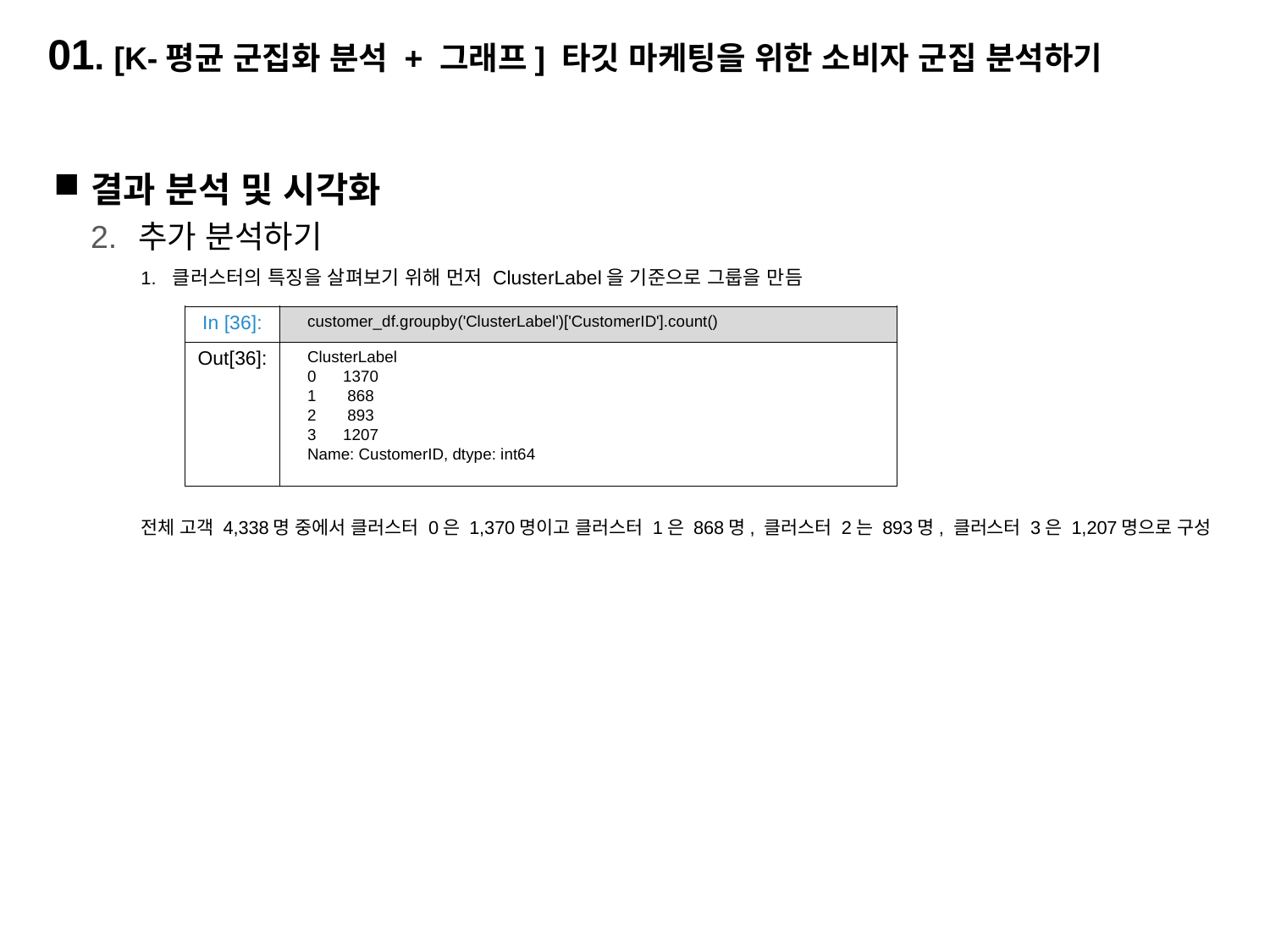

# 01. [K-평균 군집화 분석 + 그래프] 타깃 마케팅을 위한 소비자 군집 분석하기
결과 분석 및 시각화
추가 분석하기
클러스터의 특징을 살펴보기 위해 먼저 ClusterLabel을 기준으로 그룹을 만듬

전체 고객 4,338명 중에서 클러스터 0은 1,370명이고 클러스터 1은 868명, 클러스터 2는 893명, 클러스터 3은 1,207명으로 구성

| In [36]: | customer\_df.groupby('ClusterLabel')['CustomerID'].count() |
| --- | --- |
| Out[36]: | ClusterLabel 0 1370 1 868 2 893 3 1207 Name: CustomerID, dtype: int64 |